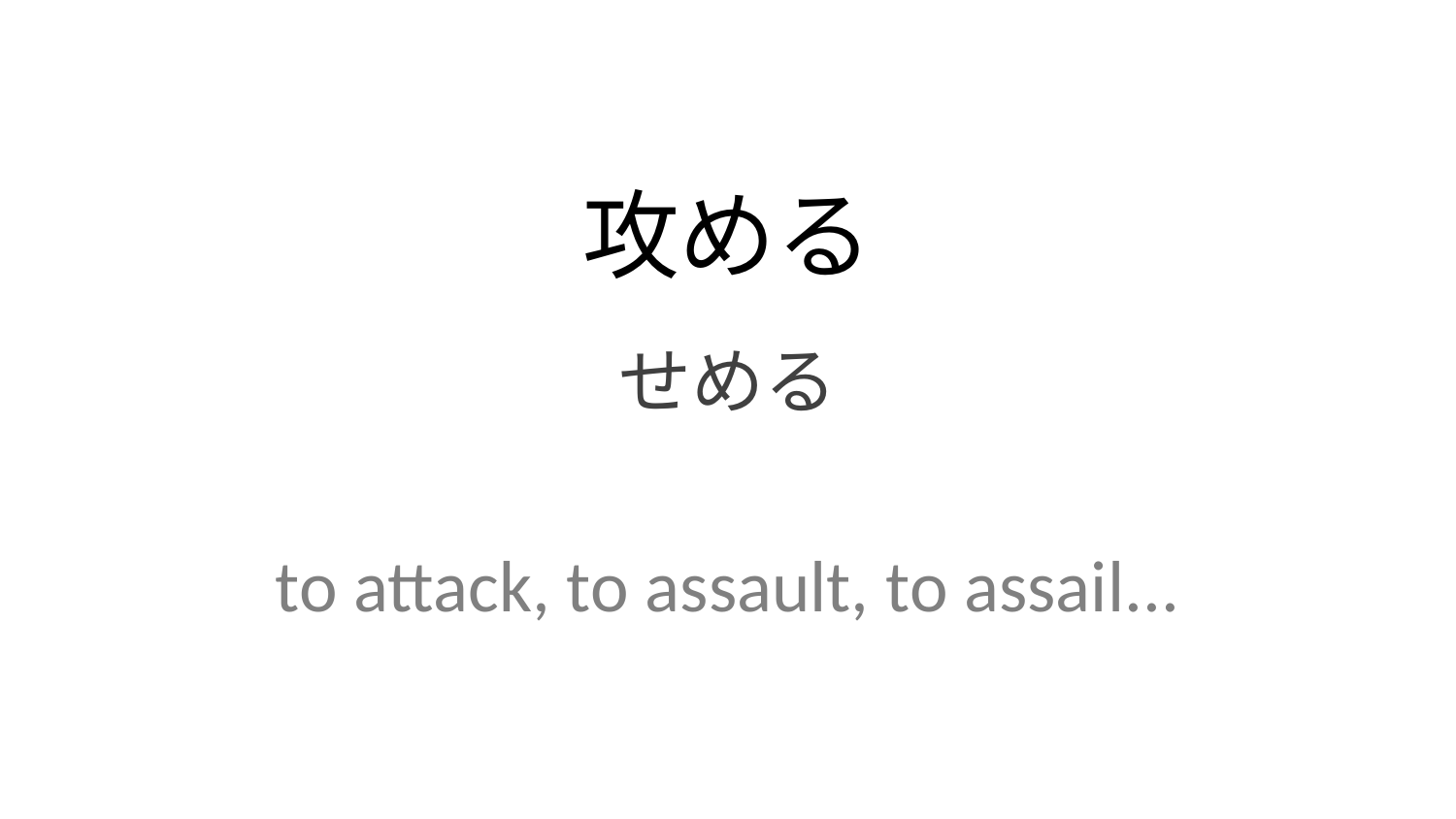

攻める

せめる
to attack, to assault, to assail...